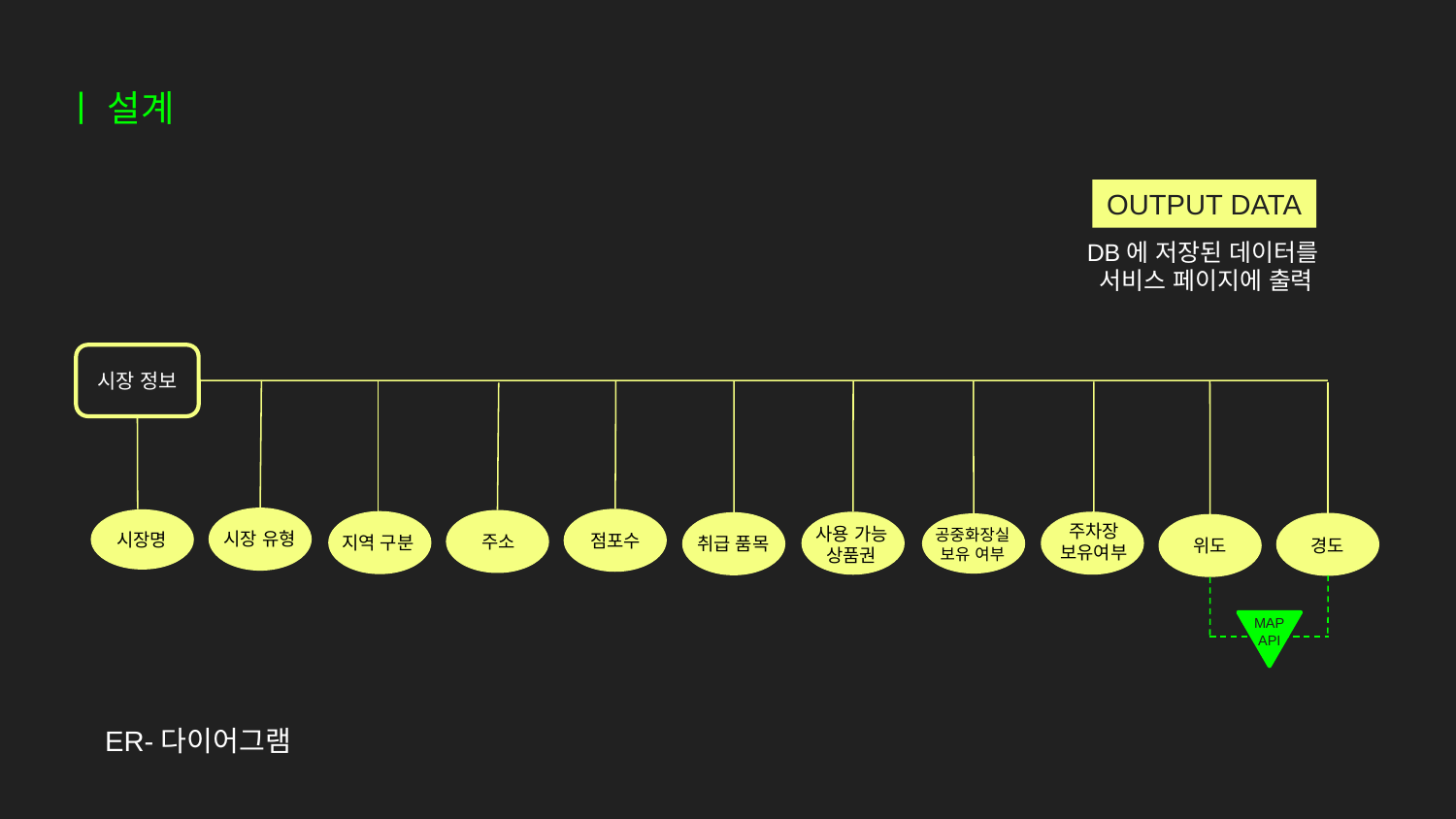

ㅣ 설계
OUTPUT DATA
DB에 저장된 데이터를
서비스 페이지에 출력
시장 정보

시장 유형

점포수

시장명

주소

지역 구분

주차장
보유여부

사용 가능
상품권

취급 품목

경도

공중화장실
보유 여부

위도
MAP
API

ER-다이어그램